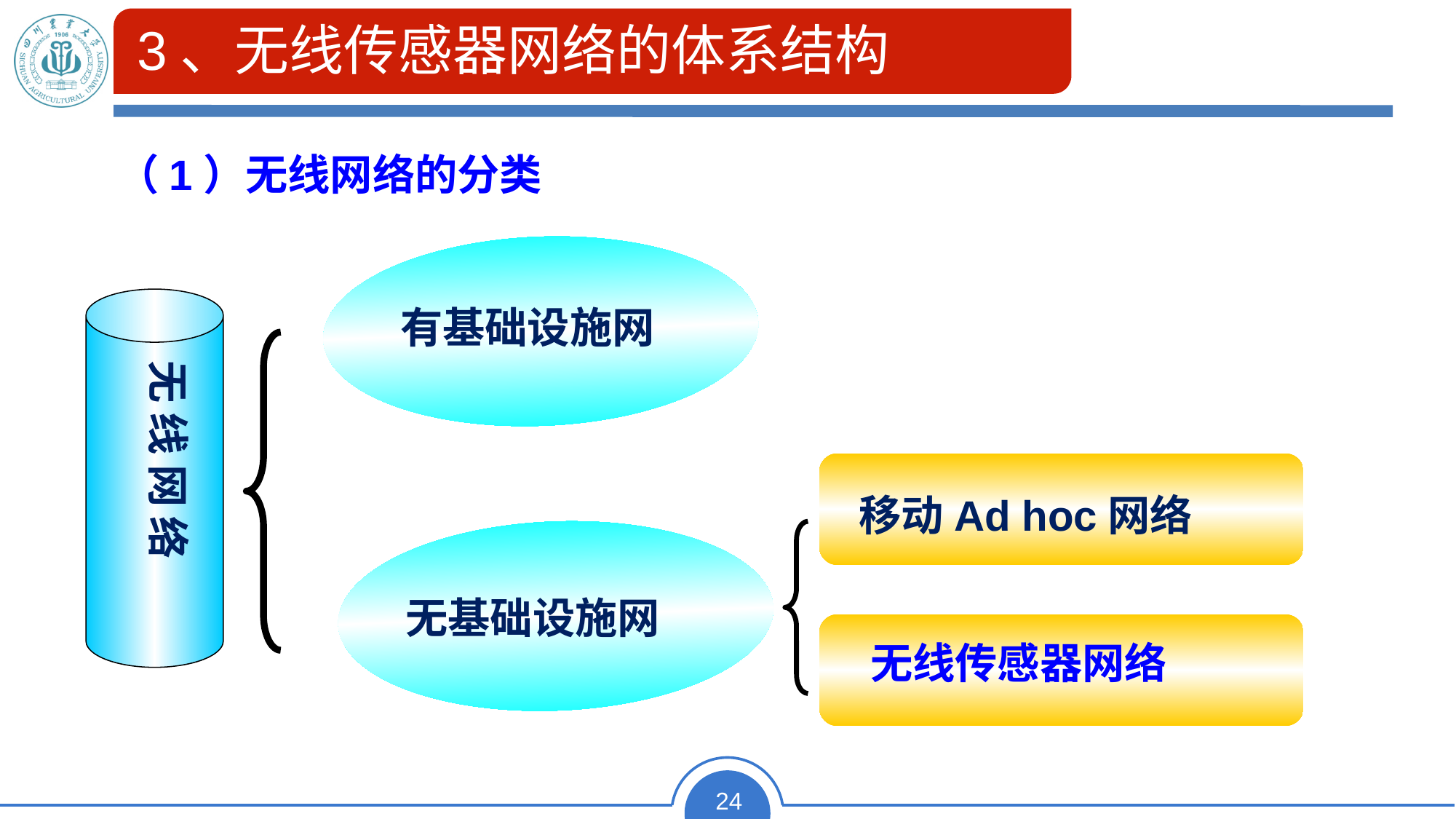

# 3、无线传感器网络的体系结构
（1）无线网络的分类

有基础设施网

无 线 网 络

移动Ad hoc网络

无基础设施网

无线传感器网络